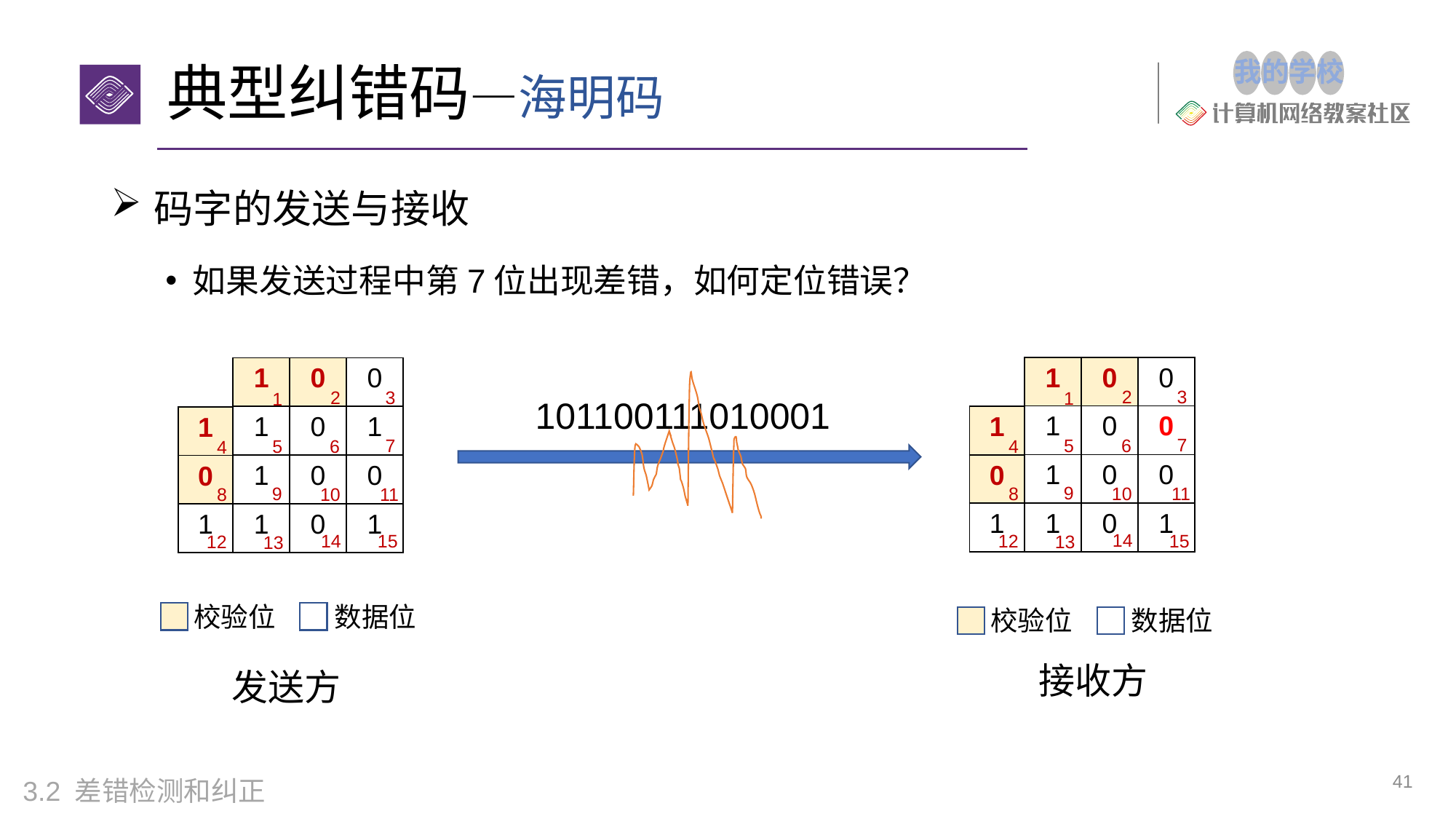

# 典型纠错码—海明码
码字的发送与接收
如果发送过程中第7位出现差错，如何定位错误？
| 1 | 0 | 0 |
| --- | --- | --- |
| 1 | 0 | 0 |
| 1 | 0 | 0 |
| 1 | 0 | 1 |
| 1 | 0 | 0 |
| --- | --- | --- |
| 1 | 0 | 1 |
| 1 | 0 | 0 |
| 1 | 0 | 1 |

3
2
3
2
1
1
101100111010001
| 1 |
| --- |
| 0 |
| 1 |
| 1 |
| --- |
| 0 |
| 1 |
7
7
5
6
5
6
4
4

9
9
10
8
11
10
8
11
14
15
14
15
12
12
13
13
校验位
数据位
校验位
数据位

接收方
发送方
41
3.2 差错检测和纠正